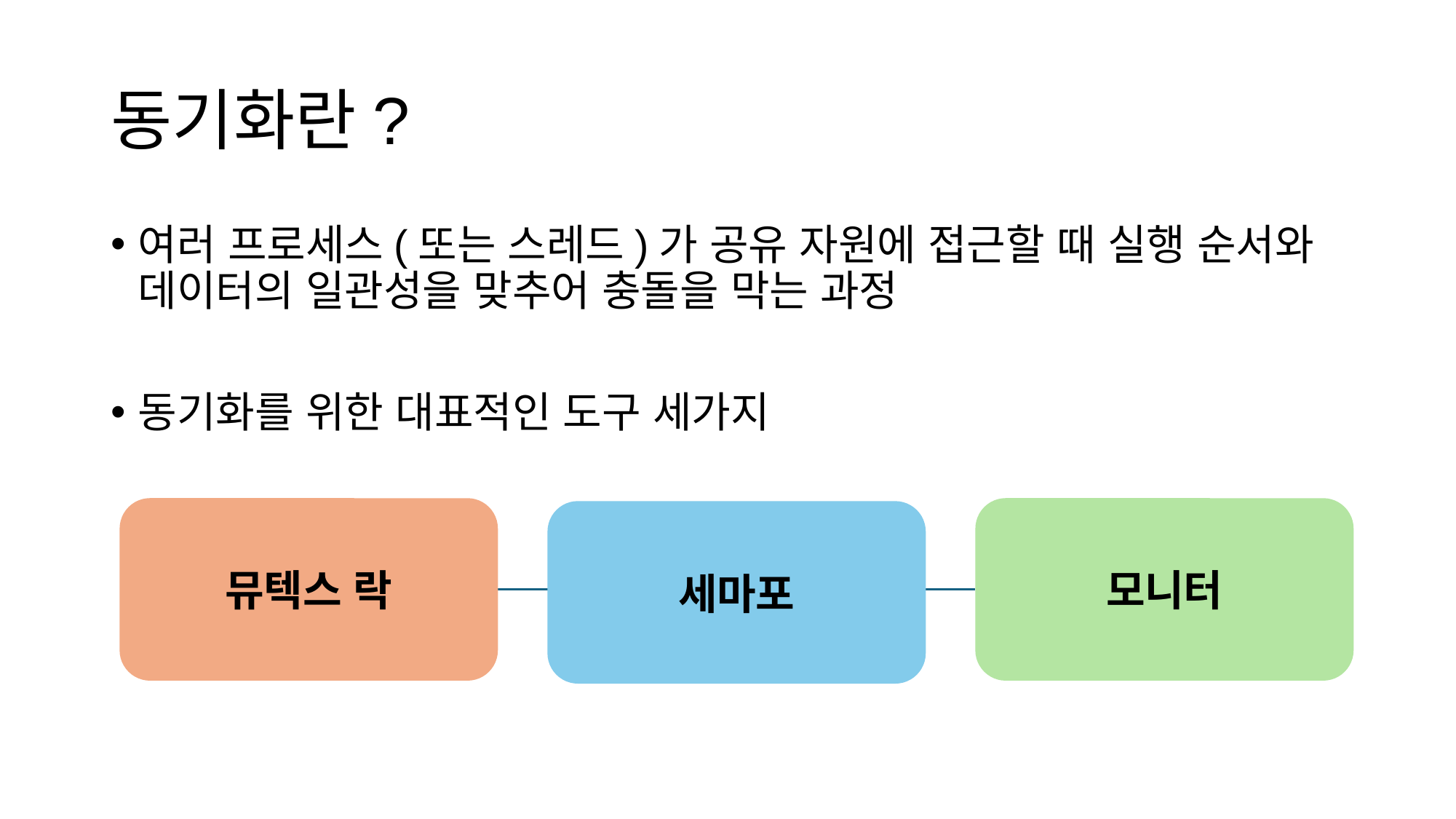

# 동기화란?
여러 프로세스(또는 스레드)가 공유 자원에 접근할 때 실행 순서와 데이터의 일관성을 맞추어 충돌을 막는 과정

동기화를 위한 대표적인 도구 세가지
모니터
뮤텍스 락
세마포